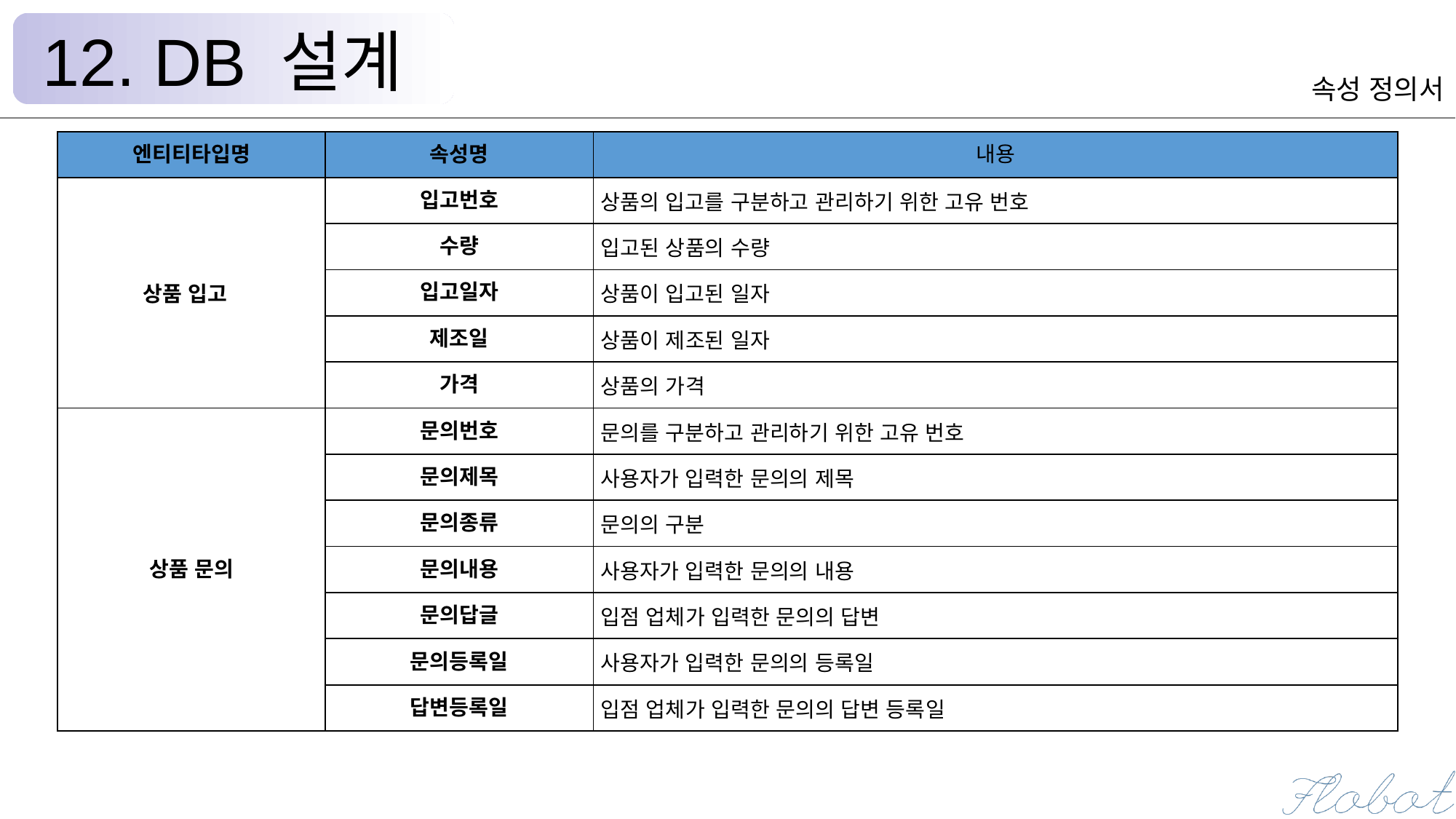

12. DB 설계

속성 정의서
| 엔티티타입명 | 속성명 | 내용 |
| --- | --- | --- |
| 상품 입고 | 입고번호 | 상품의 입고를 구분하고 관리하기 위한 고유 번호 |
|  | 수량 | 입고된 상품의 수량 |
|  | 입고일자 | 상품이 입고된 일자 |
|  | 제조일 | 상품이 제조된 일자 |
|  | 가격 | 상품의 가격 |
| 상품 문의 | 문의번호 | 문의를 구분하고 관리하기 위한 고유 번호 |
|  | 문의제목 | 사용자가 입력한 문의의 제목 |
|  | 문의종류 | 문의의 구분 |
|  | 문의내용 | 사용자가 입력한 문의의 내용 |
|  | 문의답글 | 입점 업체가 입력한 문의의 답변 |
|  | 문의등록일 | 사용자가 입력한 문의의 등록일 |
|  | 답변등록일 | 입점 업체가 입력한 문의의 답변 등록일 |